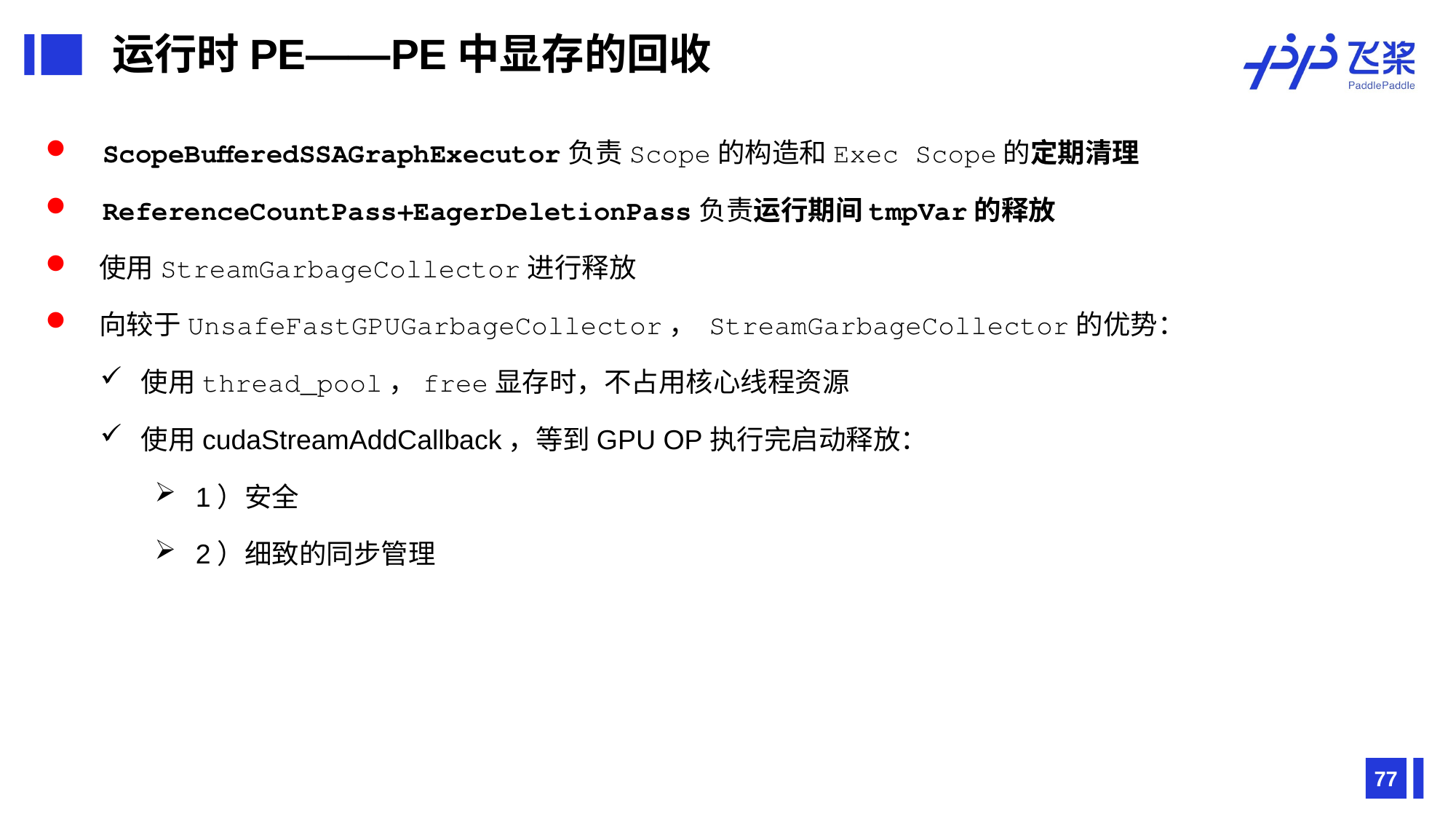

运行时PE——PE中显存的回收
 ScopeBufferedSSAGraphExecutor负责Scope的构造和Exec Scope的定期清理
 ReferenceCountPass+EagerDeletionPass负责运行期间tmpVar的释放
 使用StreamGarbageCollector进行释放
 向较于UnsafeFastGPUGarbageCollector， StreamGarbageCollector的优势：
使用thread_pool，free显存时，不占用核心线程资源
使用cudaStreamAddCallback，等到GPU OP执行完启动释放：
1）安全
2）细致的同步管理
77